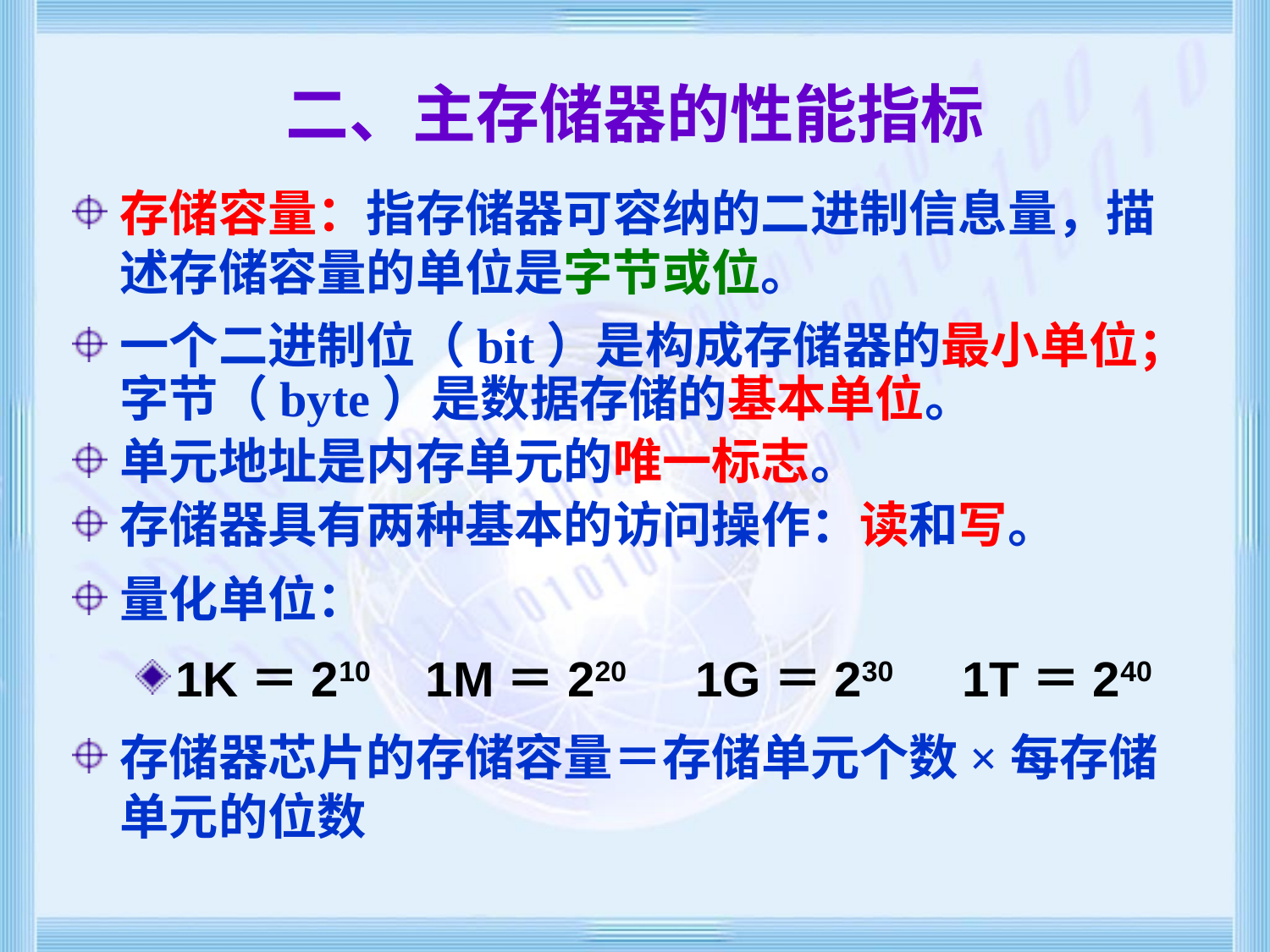

# 二、主存储器的性能指标
存储容量：指存储器可容纳的二进制信息量，描述存储容量的单位是字节或位。
一个二进制位（bit）是构成存储器的最小单位；字节（byte）是数据存储的基本单位。
单元地址是内存单元的唯一标志。
存储器具有两种基本的访问操作：读和写。
量化单位：
1K＝210    1M＝220     1G＝230     1T＝240
存储器芯片的存储容量＝存储单元个数×每存储单元的位数

14